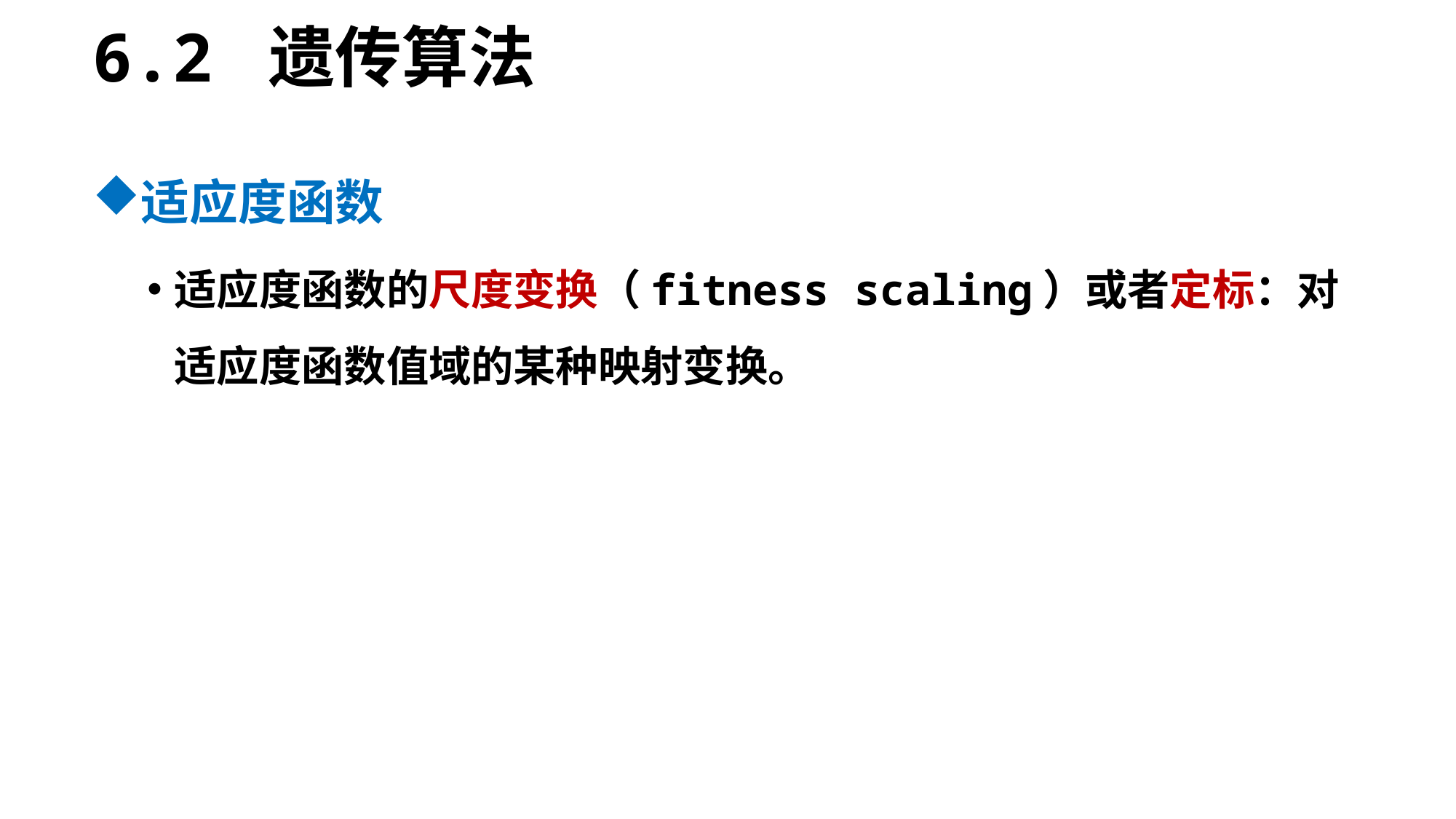

6.2 遗传算法
适应度函数
适应度函数的尺度变换（fitness scaling）或者定标：对适应度函数值域的某种映射变换。